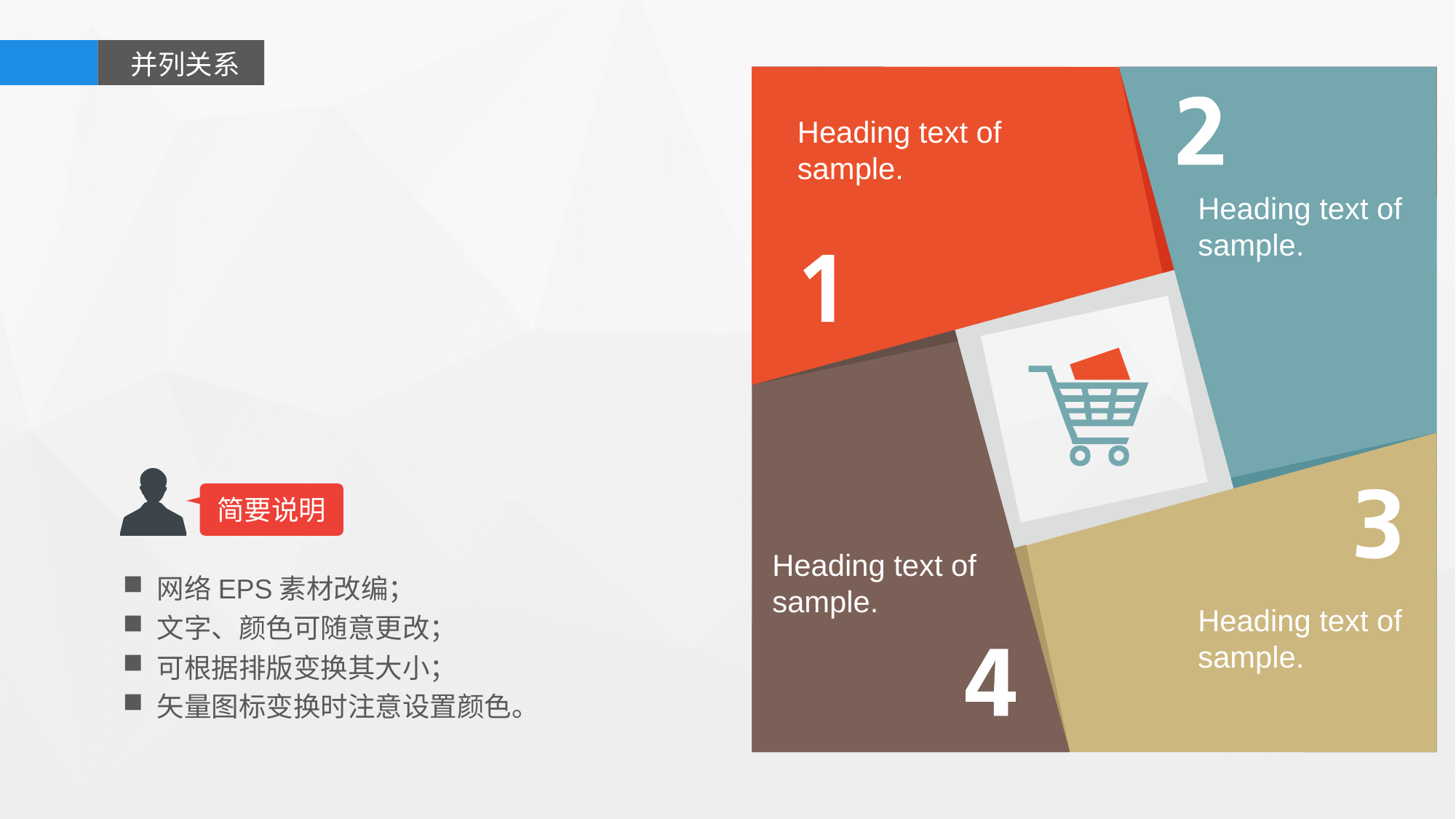

并列关系

Heading text of sample.
Heading text of sample.

简要说明

Heading text of sample.

网络EPS素材改编；
文字、颜色可随意更改；
可根据排版变换其大小；
矢量图标变换时注意设置颜色。
Heading text of sample.